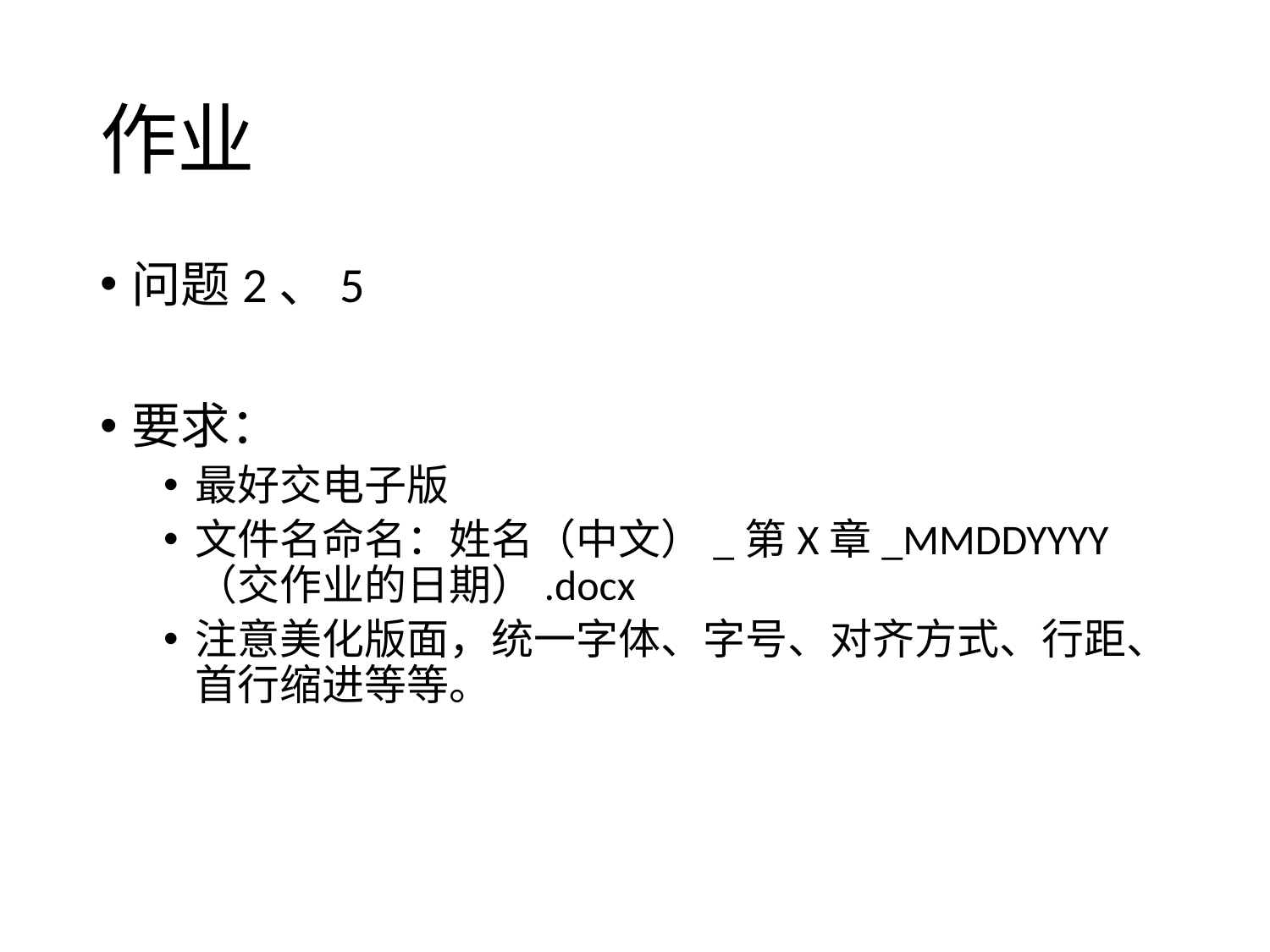

# 作业
问题2、5

要求：
最好交电子版
文件名命名：姓名（中文）_第X章_MMDDYYYY（交作业的日期）.docx
注意美化版面，统一字体、字号、对齐方式、行距、首行缩进等等。